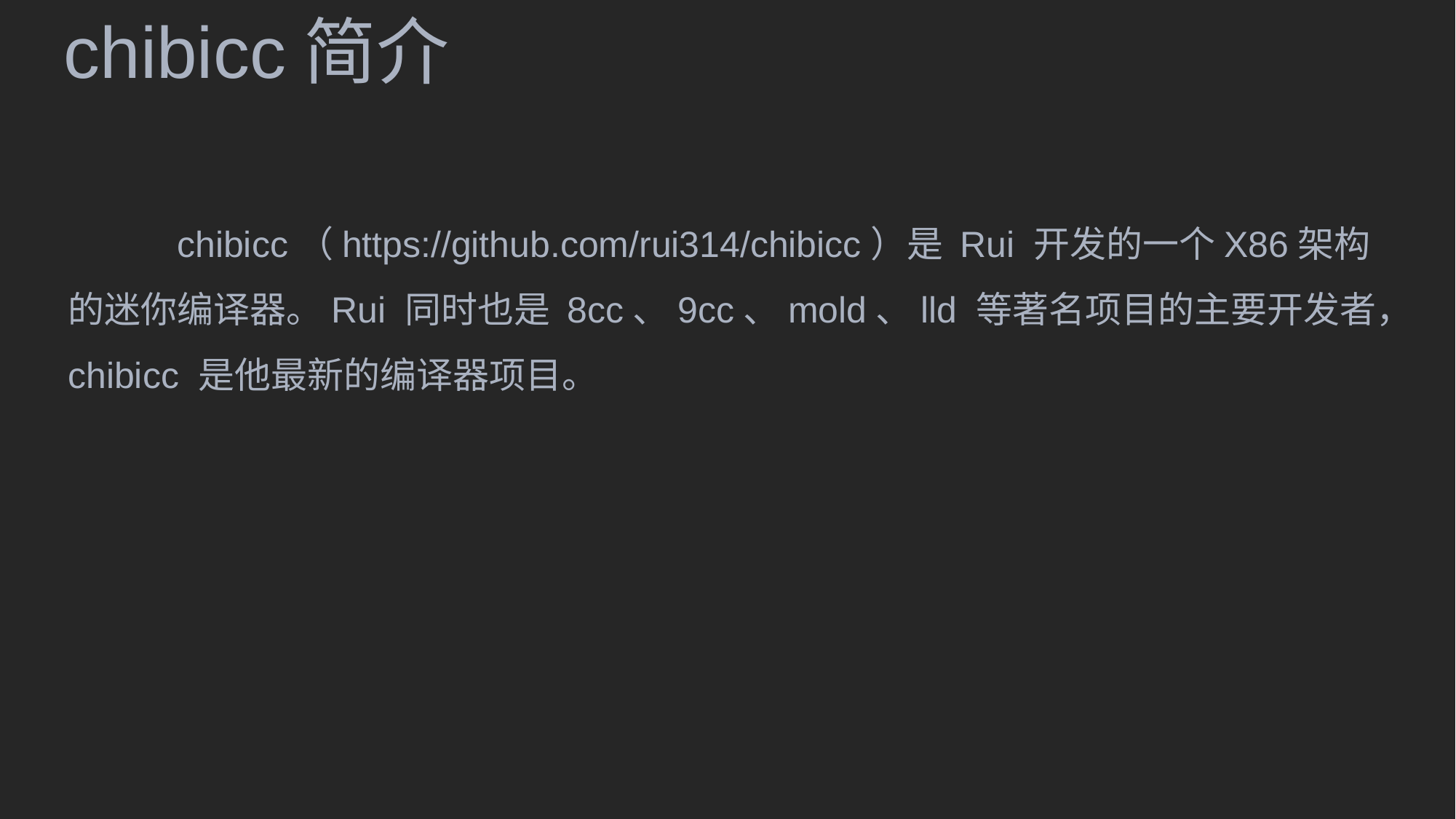

chibicc简介
	chibicc（https://github.com/rui314/chibicc）是 Rui 开发的一个X86架构的迷你编译器。Rui 同时也是 8cc、9cc、mold、lld 等著名项目的主要开发者，chibicc 是他最新的编译器项目。